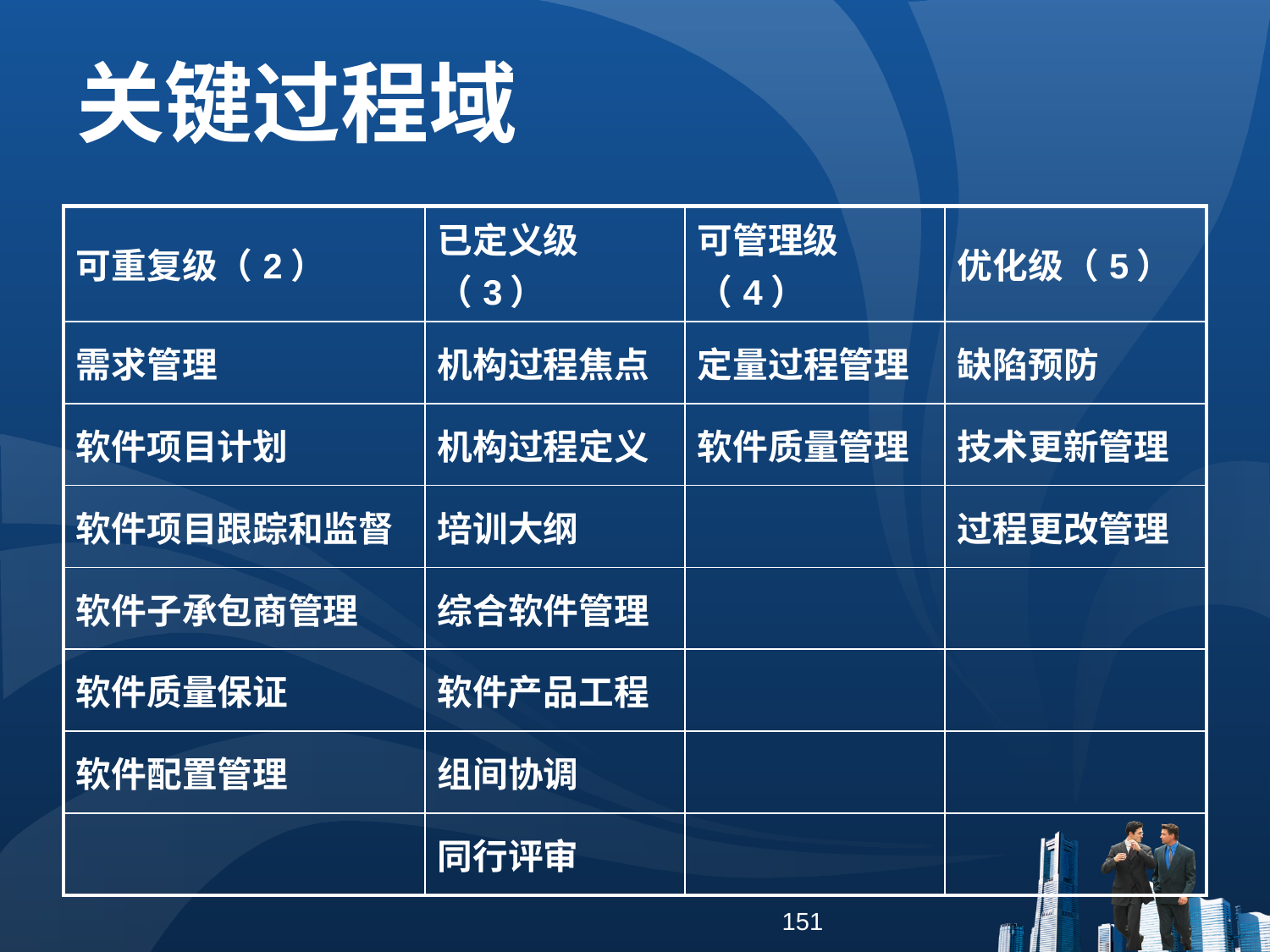

# 关键过程域
| 可重复级（2） | 已定义级（3） | 可管理级（4） | 优化级（5） |
| --- | --- | --- | --- |
| 需求管理 | 机构过程焦点 | 定量过程管理 | 缺陷预防 |
| 软件项目计划 | 机构过程定义 | 软件质量管理 | 技术更新管理 |
| 软件项目跟踪和监督 | 培训大纲 |  | 过程更改管理 |
| 软件子承包商管理 | 综合软件管理 |  |  |
| 软件质量保证 | 软件产品工程 |  |  |
| 软件配置管理 | 组间协调 |  |  |
|  | 同行评审 |  |  |
151